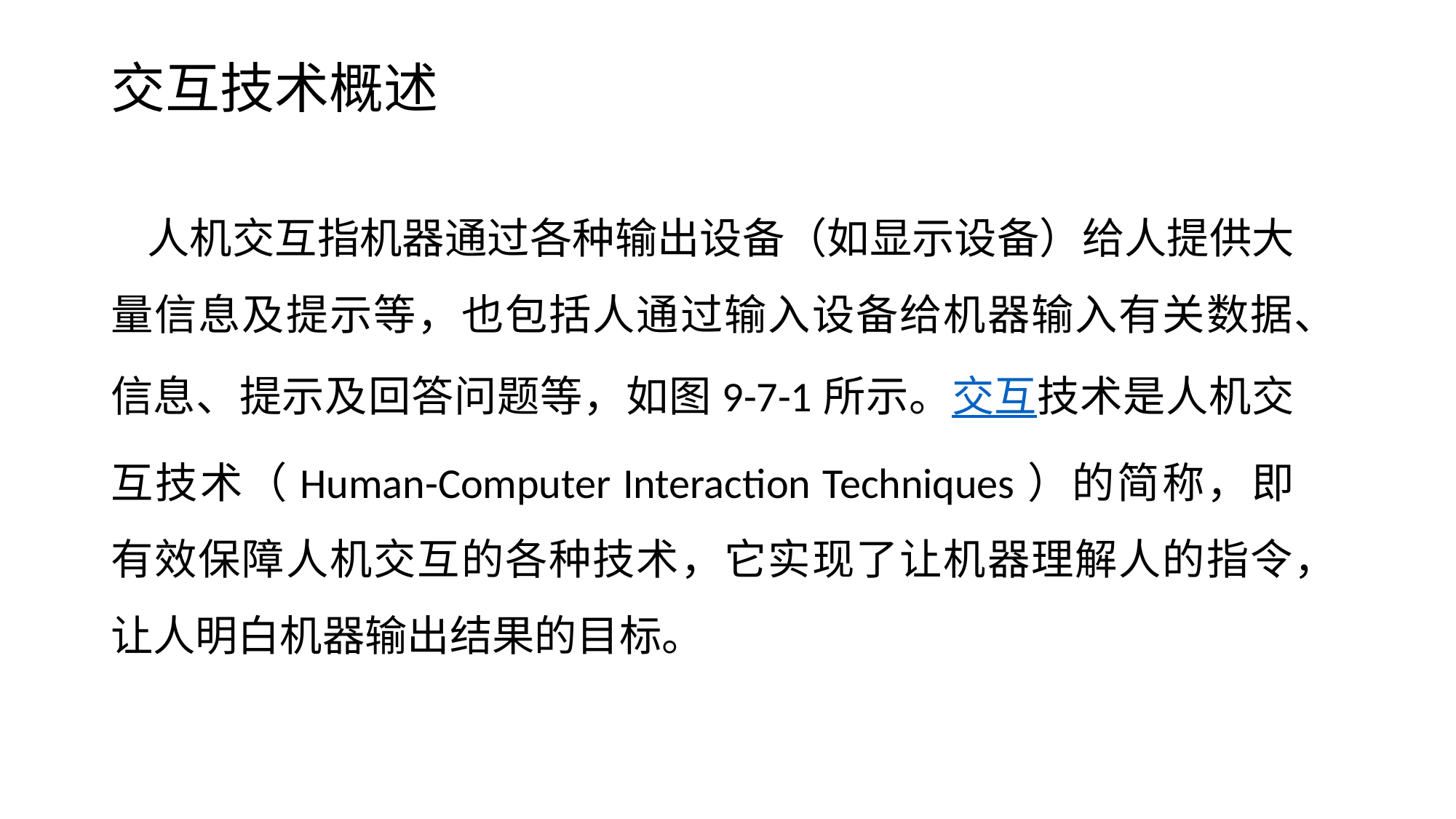

# 交互技术概述
人机交互指机器通过各种输出设备（如显示设备）给人提供大量信息及提示等，也包括人通过输入设备给机器输入有关数据、信息、提示及回答问题等，如图9-7-1所示。交互技术是人机交互技术（Human-Computer Interaction Techniques）的简称，即有效保障人机交互的各种技术，它实现了让机器理解人的指令，让人明白机器输出结果的目标。